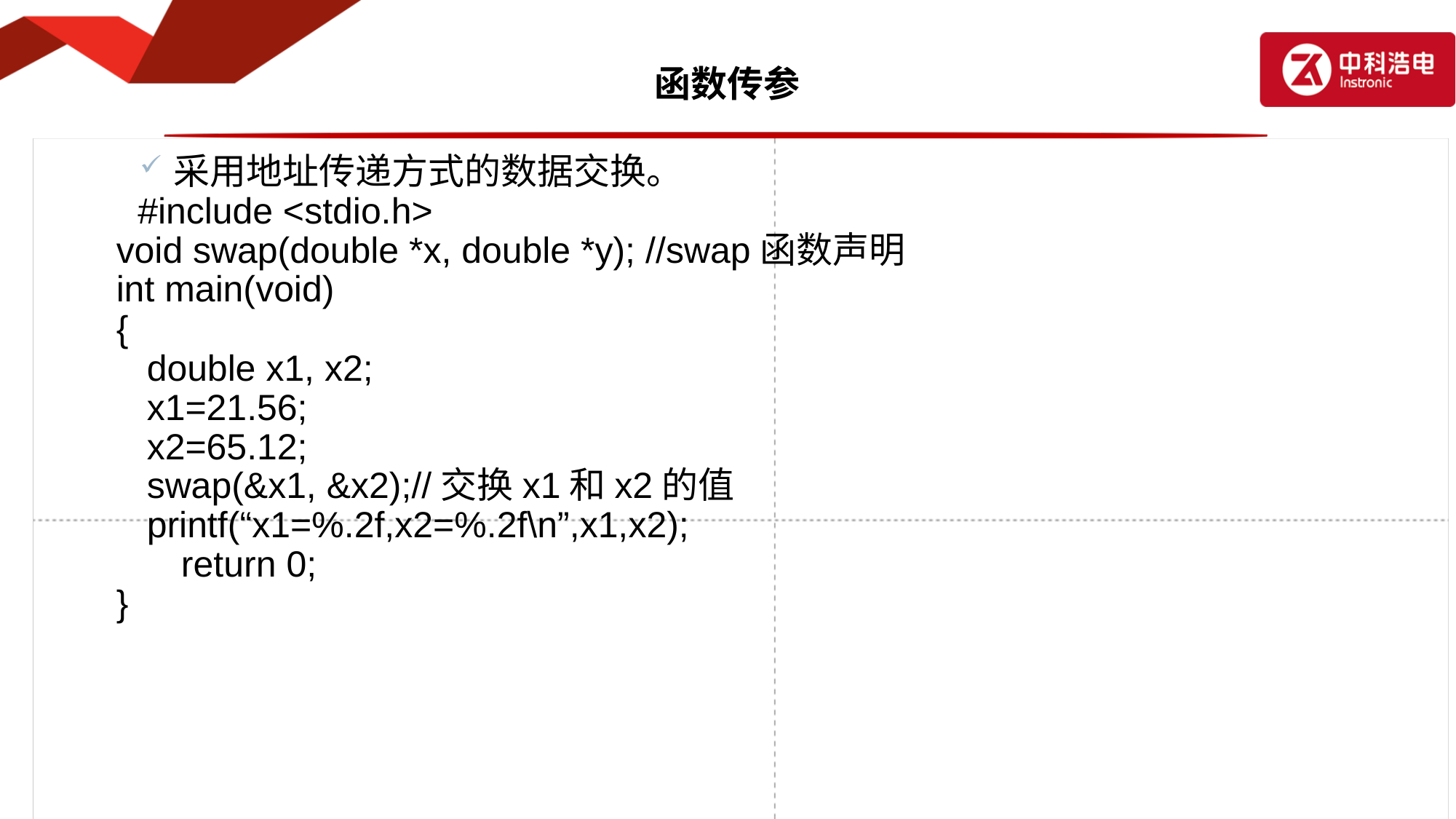

# 函数传参
采用地址传递方式的数据交换。
     #include <stdio.h>
  void swap(double *x, double *y); //swap函数声明
  int main(void)
  {
     double x1, x2;
     x1=21.56;
     x2=65.12;
     swap(&x1, &x2);//交换x1和x2的值
     printf(“x1=%.2f,x2=%.2f\n”,x1,x2);
	   return 0;
  }